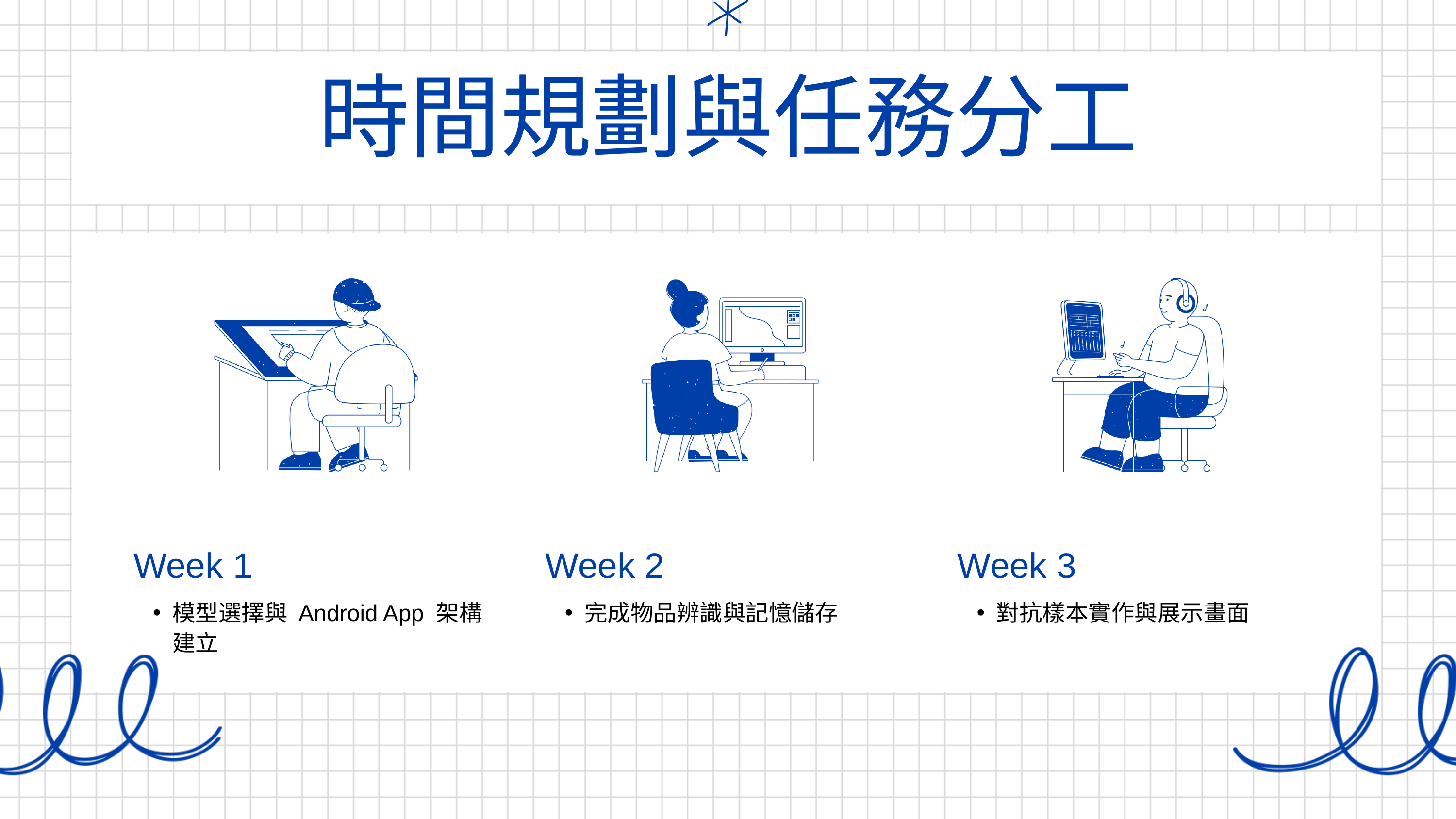

時間規劃與任務分工

Week 1
模型選擇與 Android App 架構建立
Week 2
完成物品辨識與記憶儲存
Week 3
對抗樣本實作與展示畫面